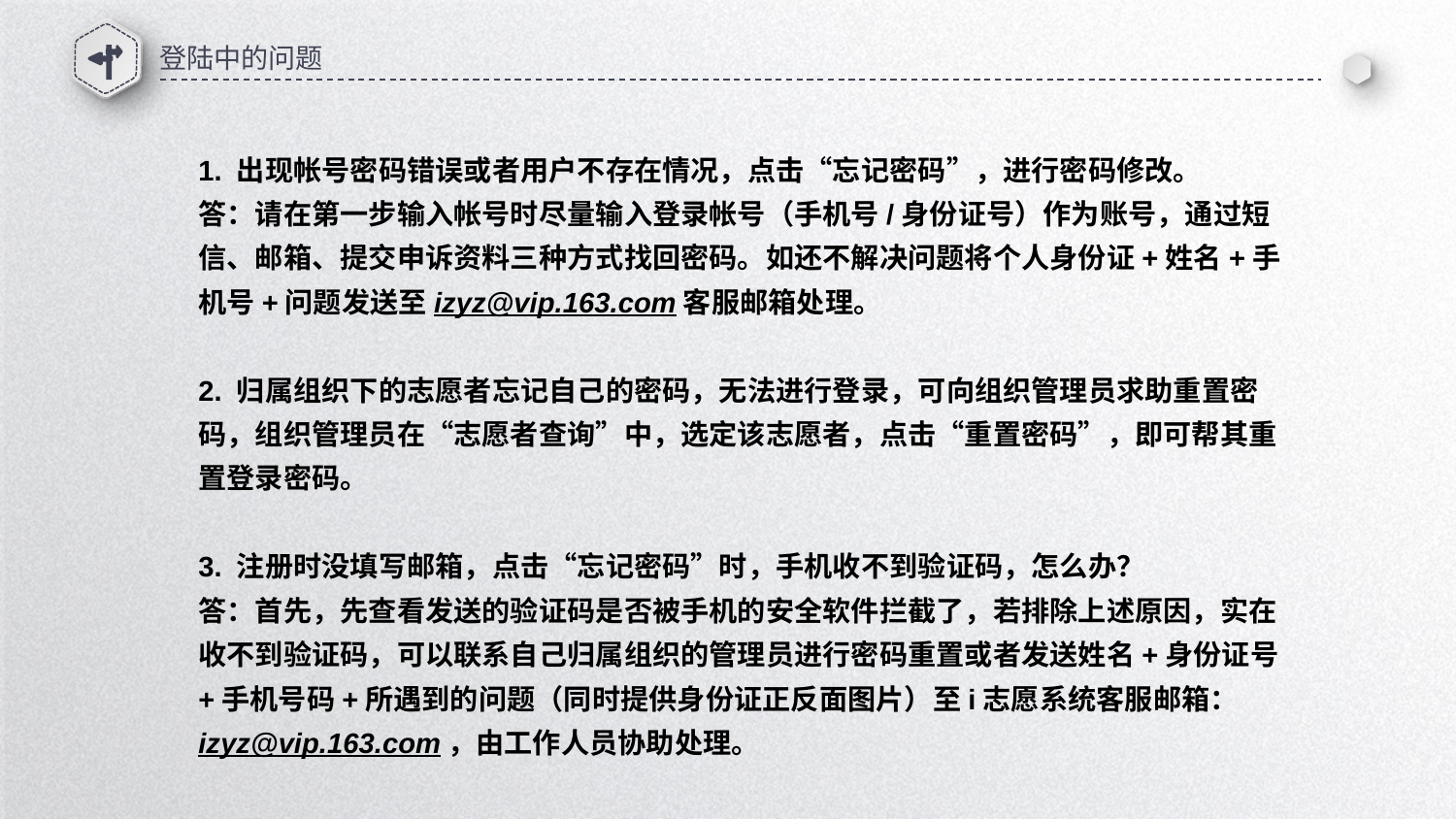

登陆中的问题

1. 出现帐号密码错误或者用户不存在情况，点击“忘记密码”，进行密码修改。
答：请在第一步输入帐号时尽量输入登录帐号（手机号/身份证号）作为账号，通过短信、邮箱、提交申诉资料三种方式找回密码。如还不解决问题将个人身份证+姓名+手机号+问题发送至izyz@vip.163.com客服邮箱处理。

2. 归属组织下的志愿者忘记自己的密码，无法进行登录，可向组织管理员求助重置密码，组织管理员在“志愿者查询”中，选定该志愿者，点击“重置密码”，即可帮其重置登录密码。

3. 注册时没填写邮箱，点击“忘记密码”时，手机收不到验证码，怎么办？
答：首先，先查看发送的验证码是否被手机的安全软件拦截了，若排除上述原因，实在收不到验证码，可以联系自己归属组织的管理员进行密码重置或者发送姓名+身份证号+手机号码+所遇到的问题（同时提供身份证正反面图片）至i志愿系统客服邮箱：izyz@vip.163.com，由工作人员协助处理。